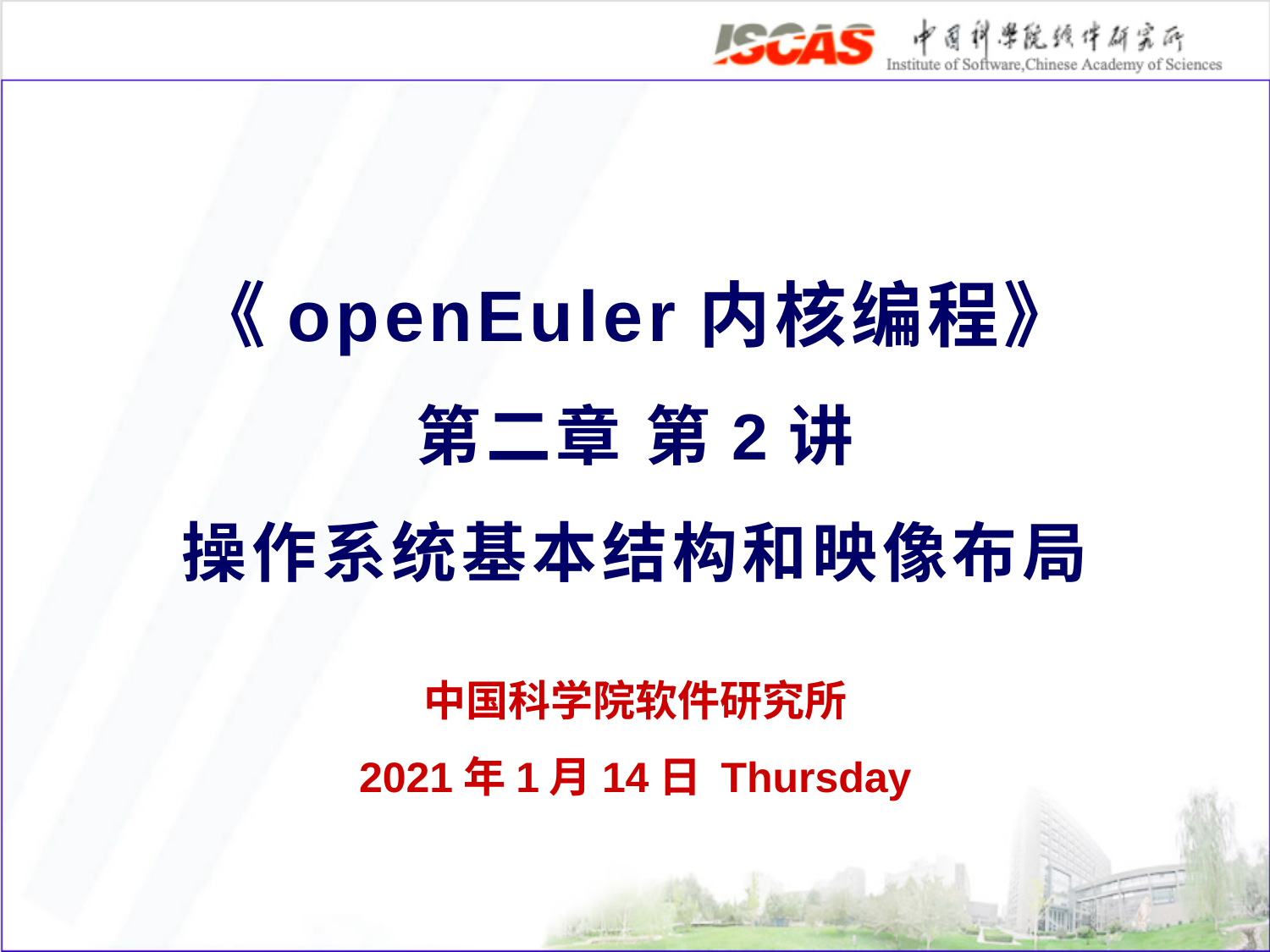

《openEuler内核编程》
第二章 第2讲
操作系统基本结构和映像布局
中国科学院软件研究所
2021年1月14日 Thursday